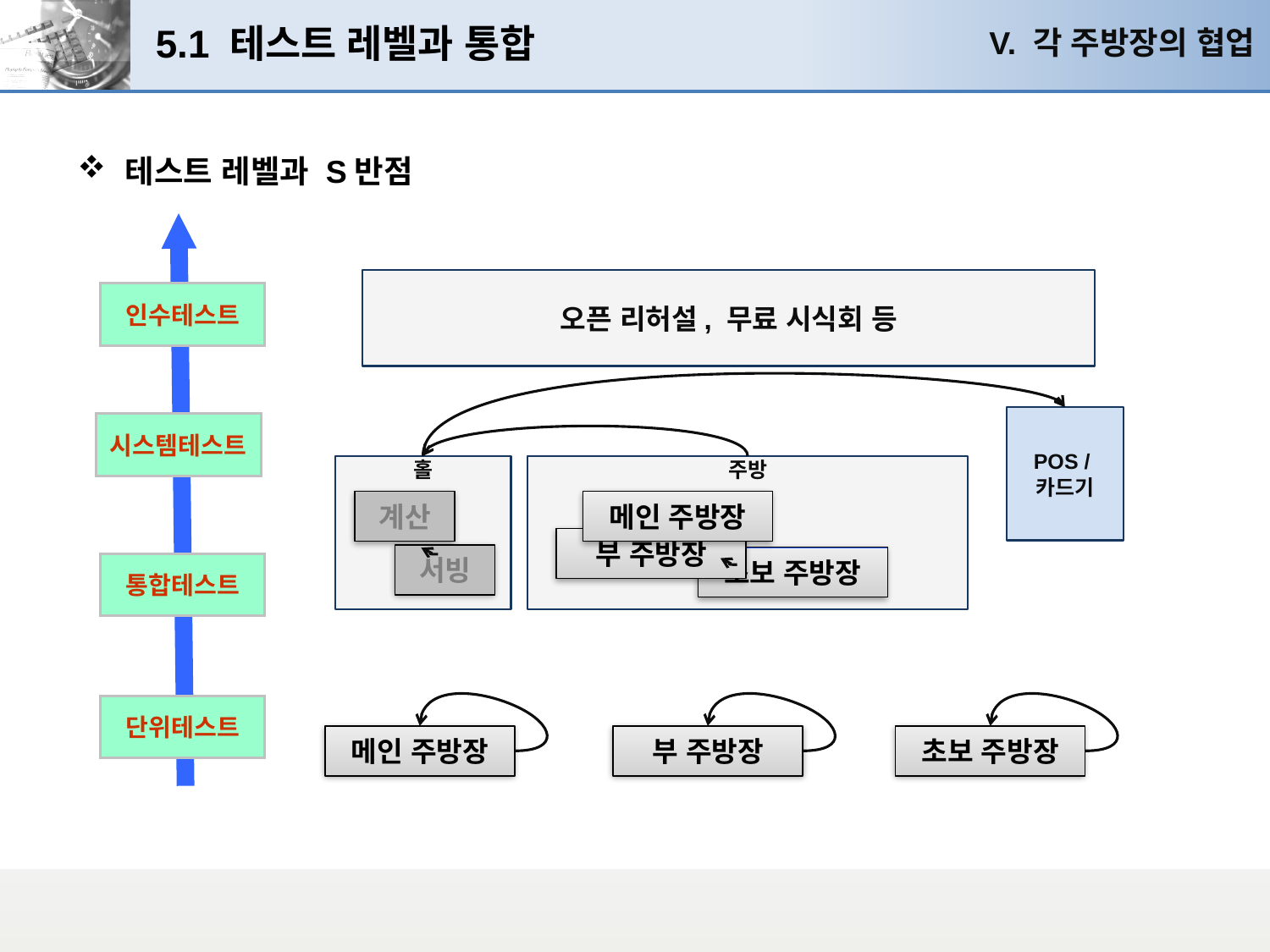

# 5.1 테스트 레벨과 통합
V. 각 주방장의 협업
테스트 레벨과 S반점

오픈 리허설, 무료 시식회 등
인수테스트
POS /
카드기
시스템테스트
홀

계산
서빙
주방

메인 주방장
부 주방장
초보 주방장
통합테스트
단위테스트
메인 주방장
부 주방장
초보 주방장